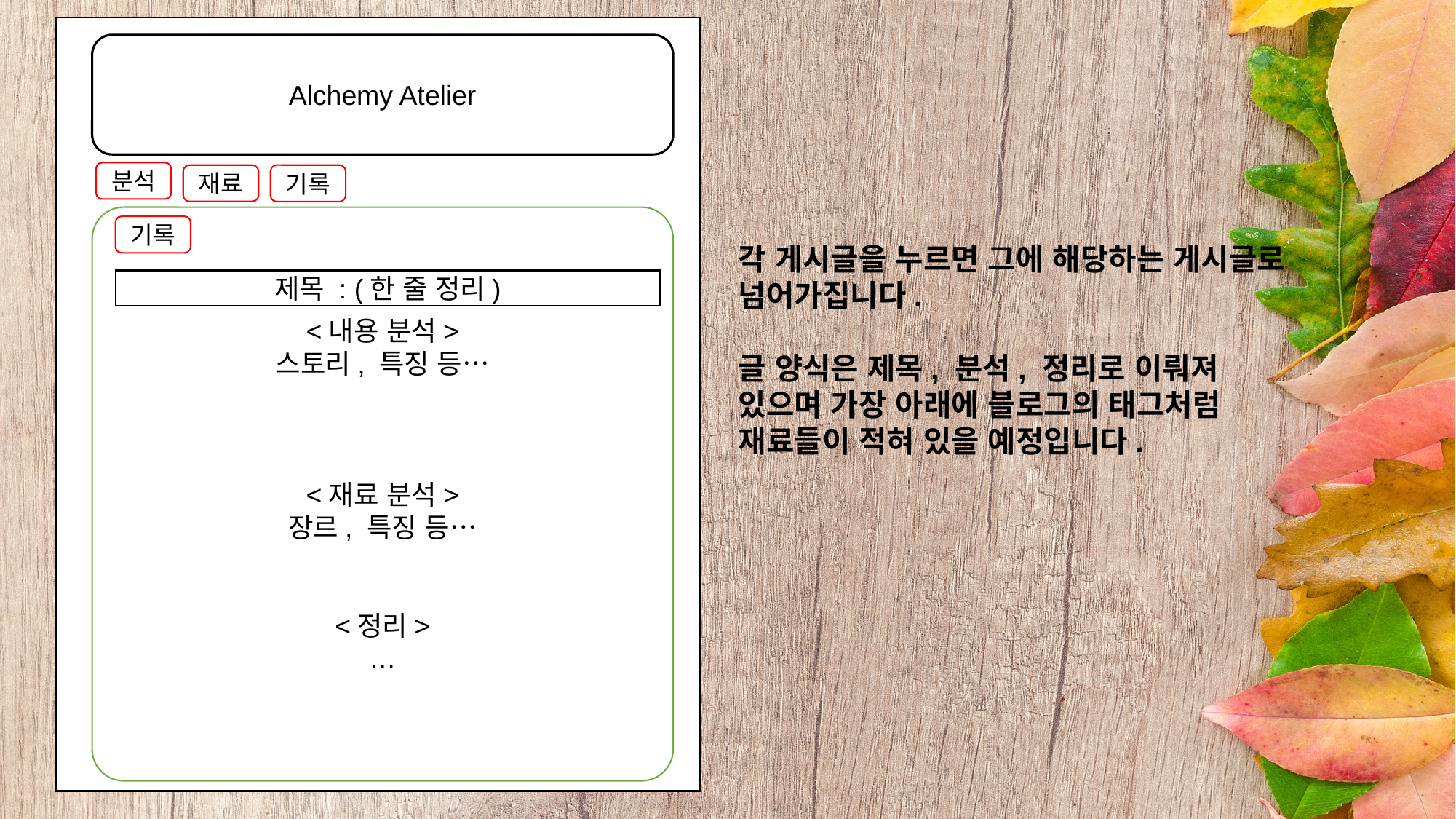

Alchemy Atelier

분석
재료
기록
<내용 분석>
스토리, 특징 등…

<재료 분석>
장르, 특징 등…

<정리>
…
기록
제목 : (한 줄 정리)
각 게시글을 누르면 그에 해당하는 게시글로 넘어가집니다.

글 양식은 제목, 분석, 정리로 이뤄져 있으며 가장 아래에 블로그의 태그처럼 재료들이 적혀 있을 예정입니다.